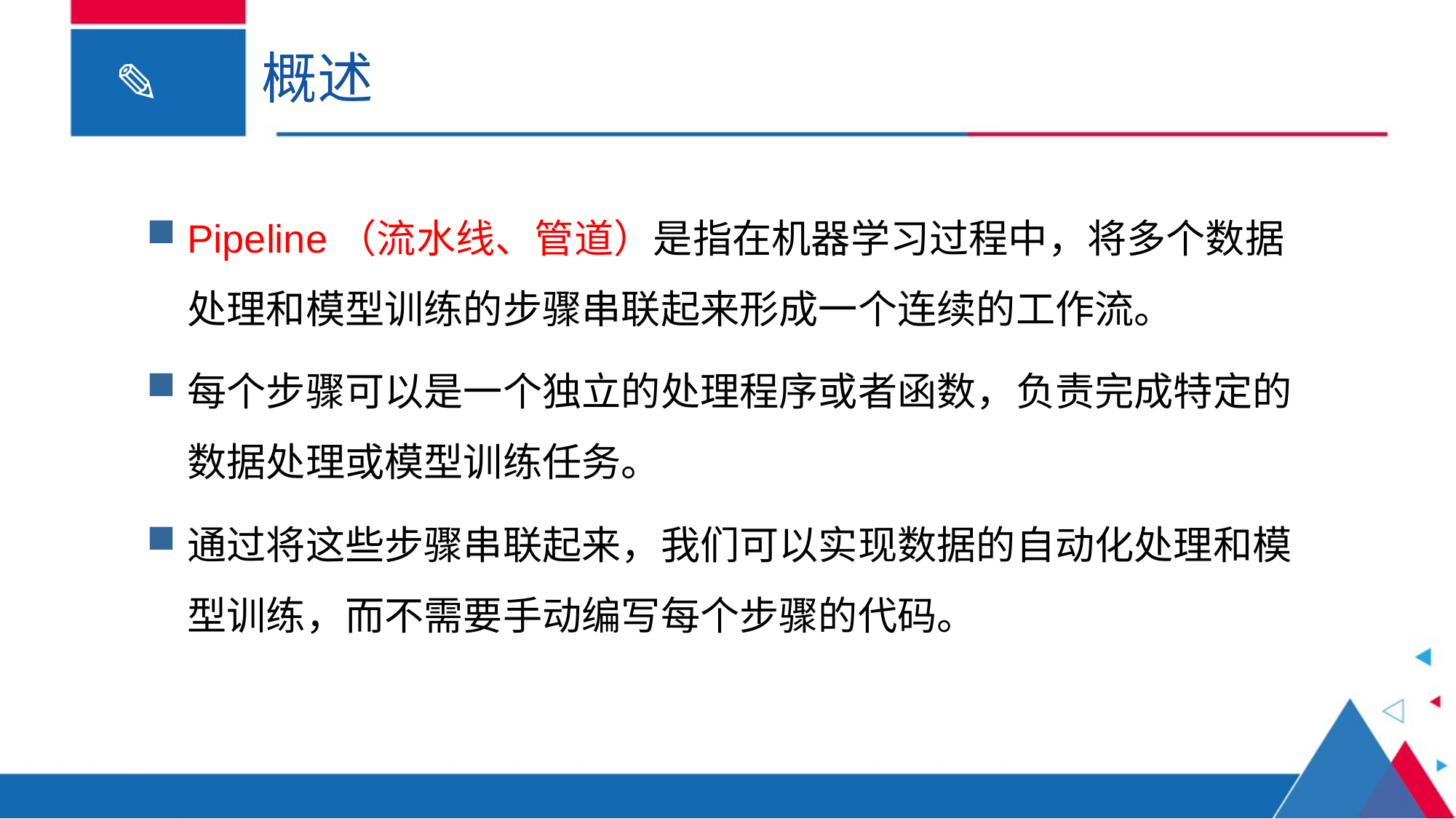

# 概述
Pipeline（流水线、管道）是指在机器学习过程中，将多个数据处理和模型训练的步骤串联起来形成一个连续的工作流。
每个步骤可以是一个独立的处理程序或者函数，负责完成特定的数据处理或模型训练任务。
通过将这些步骤串联起来，我们可以实现数据的自动化处理和模型训练，而不需要手动编写每个步骤的代码。